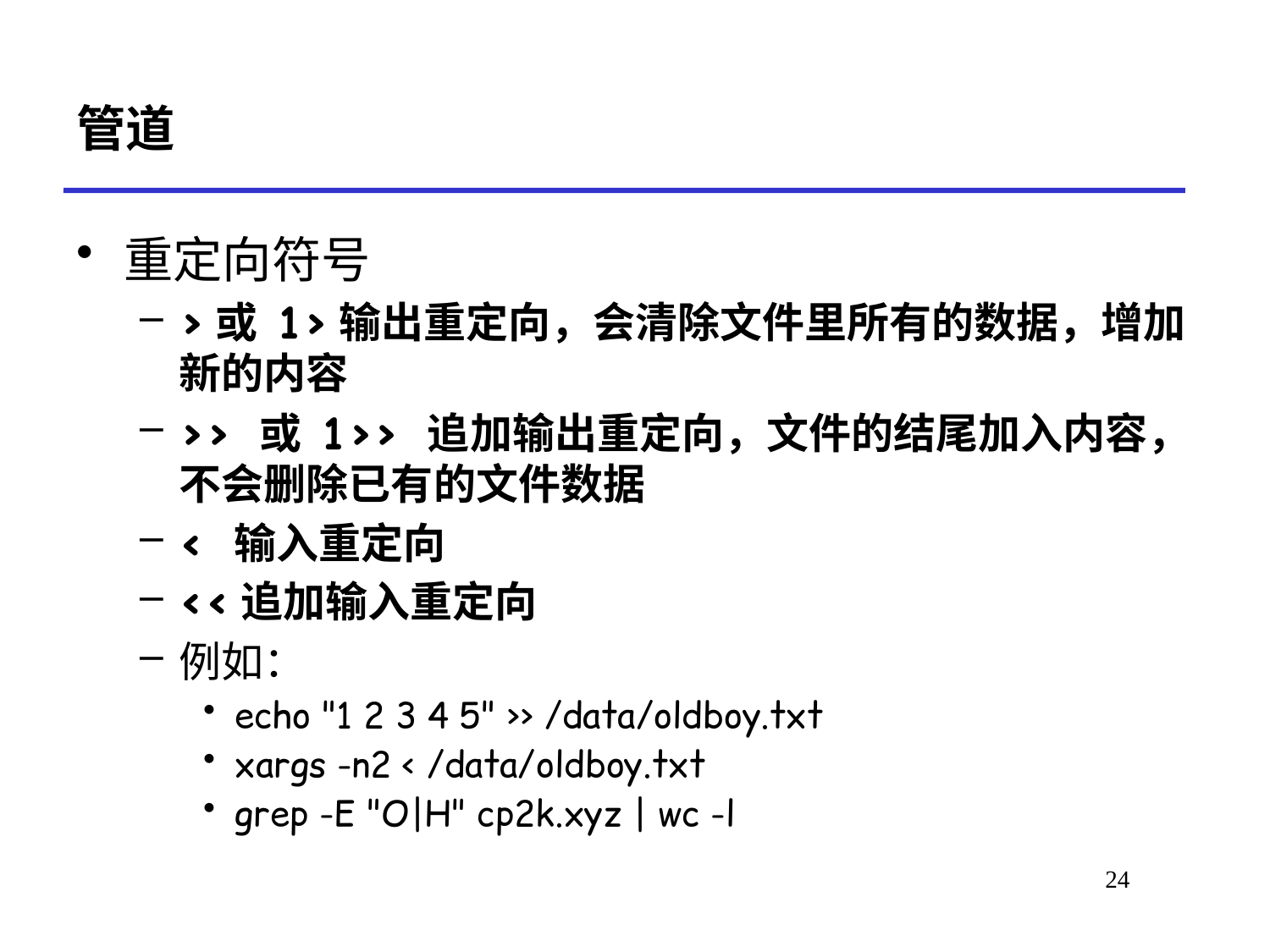

# 管道
重定向符号
>或 1>输出重定向，会清除文件里所有的数据，增加新的内容
>> 或 1>> 追加输出重定向，文件的结尾加入内容，不会删除已有的文件数据
< 输入重定向
<<追加输入重定向
例如：
echo "1 2 3 4 5" >> /data/oldboy.txt
xargs -n2 < /data/oldboy.txt
grep -E "O|H" cp2k.xyz | wc -l
24